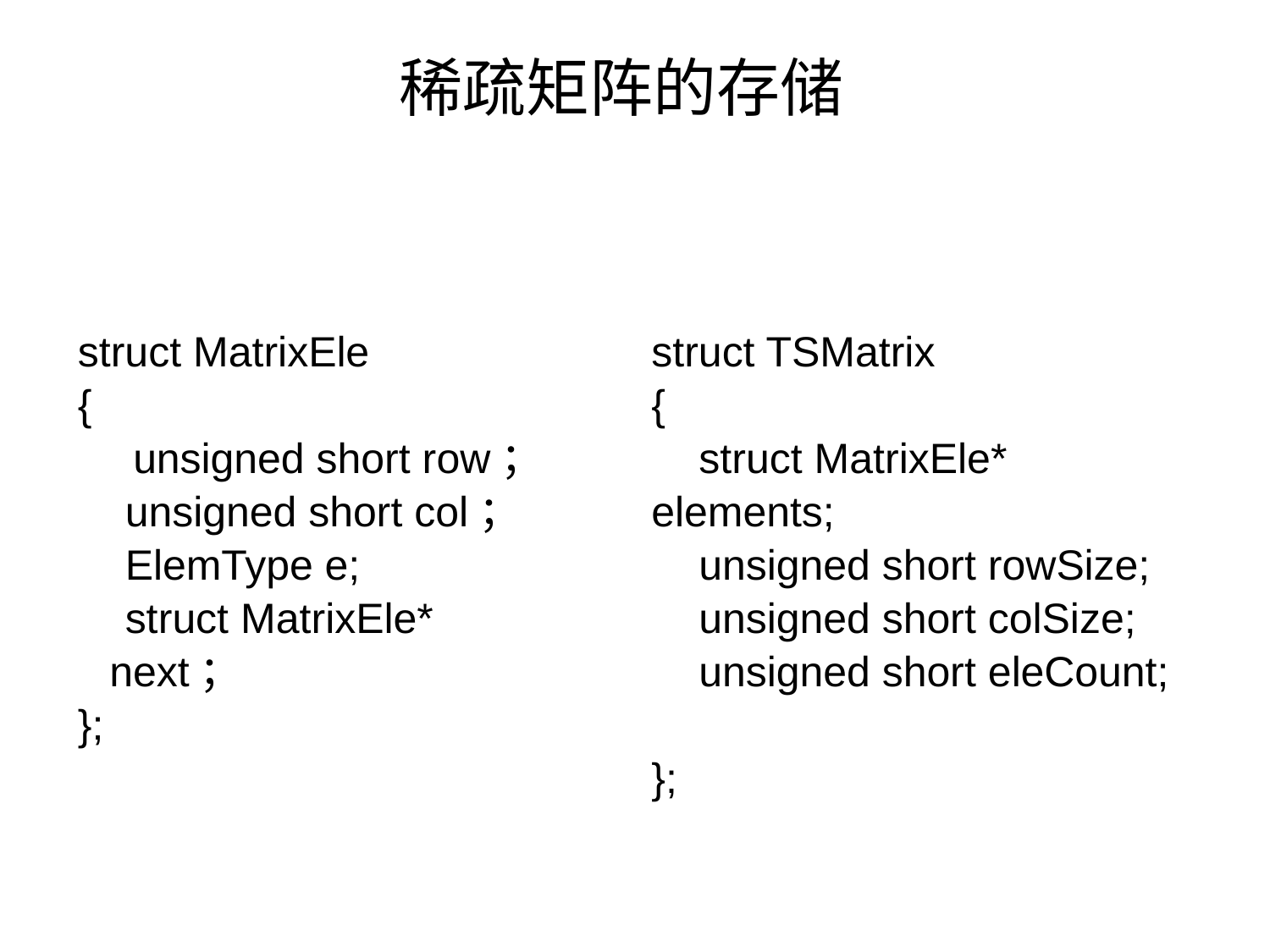

稀疏矩阵的存储
struct MatrixEle
{
	  unsigned short row；
    unsigned short col；
    ElemType e;
    struct MatrixEle* next；
};

struct TSMatrix
{
    struct MatrixEle* elements;
    unsigned short rowSize;
    unsigned short colSize;
    unsigned short eleCount;
};